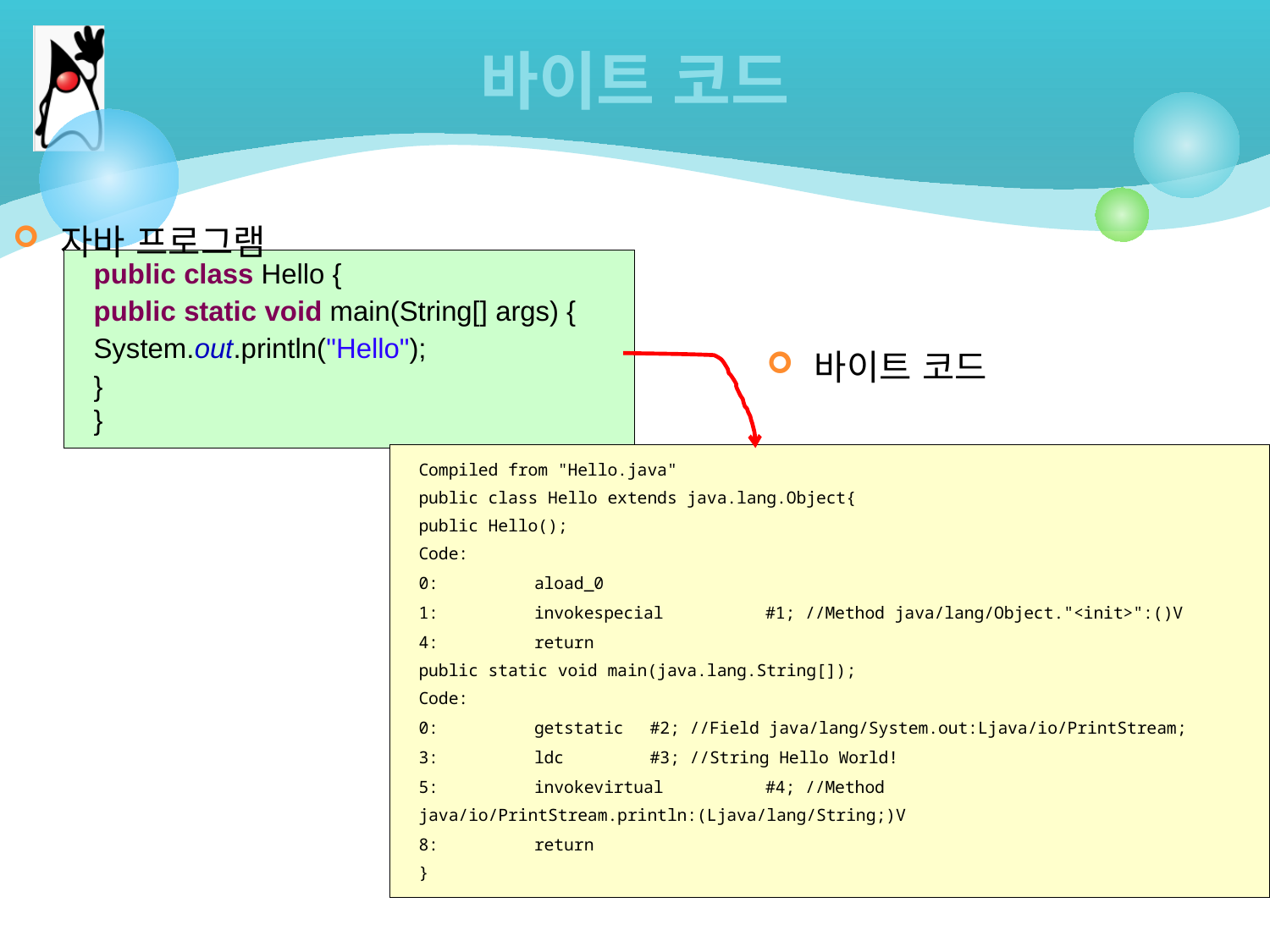

# 바이트 코드
자바 프로그램
public class Hello {
	public static void main(String[] args) {
		System.out.println("Hello");
	}
}
바이트 코드

Compiled from "Hello.java"
public class Hello extends java.lang.Object{
public Hello();
Code:
0:	aload_0
1:	invokespecial	#1; //Method java/lang/Object."<init>":()V
4:	return
public static void main(java.lang.String[]);
Code:
0:	getstatic	#2; //Field java/lang/System.out:Ljava/io/PrintStream;
3:	ldc	#3; //String Hello World!
5:	invokevirtual	#4; //Method java/io/PrintStream.println:(Ljava/lang/String;)V
8:	return
}